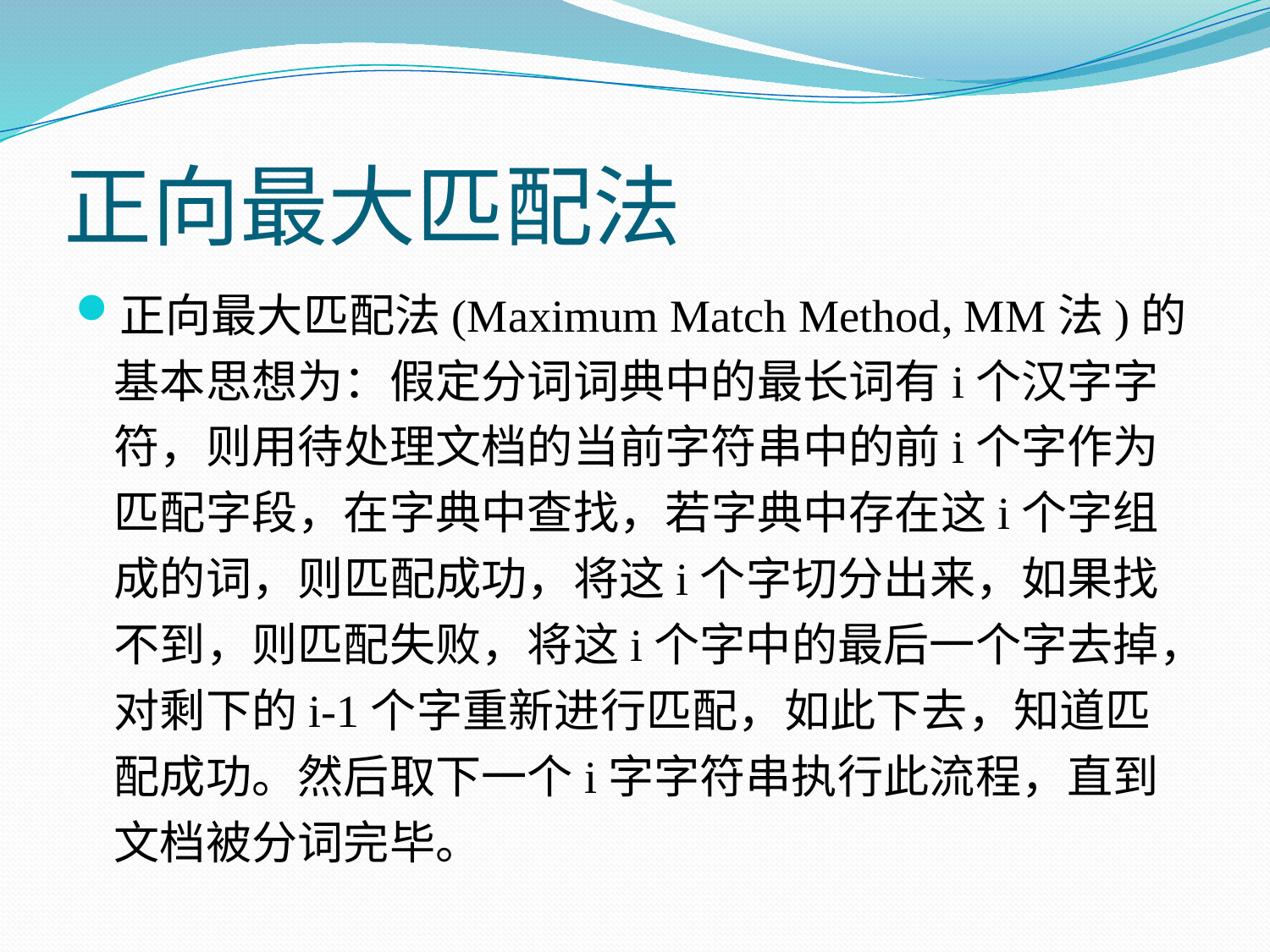

# 正向最大匹配法
正向最大匹配法(Maximum Match Method, MM法)的基本思想为：假定分词词典中的最长词有i个汉字字符，则用待处理文档的当前字符串中的前i个字作为匹配字段，在字典中查找，若字典中存在这i个字组成的词，则匹配成功，将这i个字切分出来，如果找不到，则匹配失败，将这i个字中的最后一个字去掉，对剩下的i-1个字重新进行匹配，如此下去，知道匹配成功。然后取下一个i字字符串执行此流程，直到文档被分词完毕。